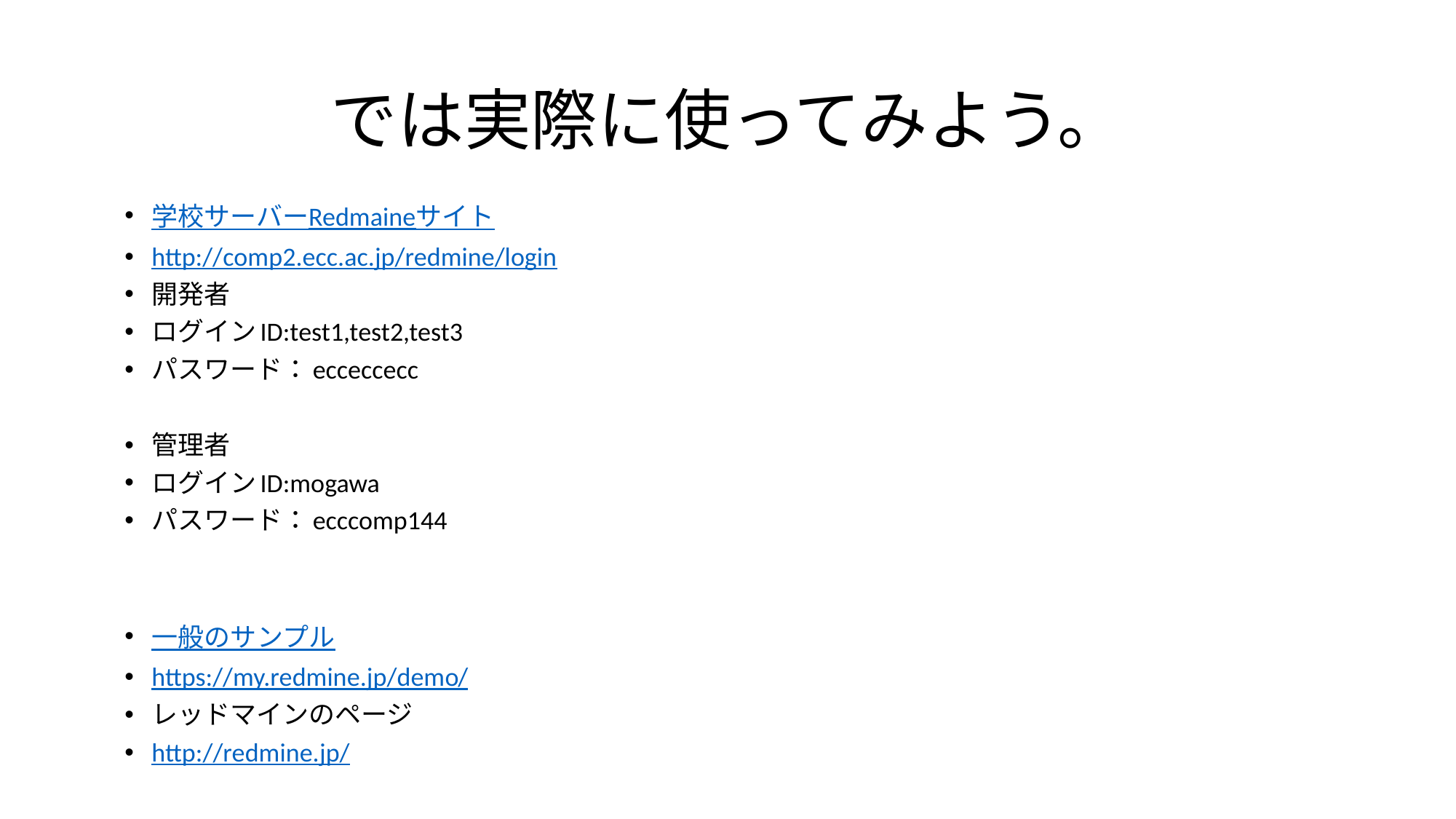

# では実際に使ってみよう。
学校サーバーRedmaineサイト
http://comp2.ecc.ac.jp/redmine/login
開発者
ログインID:test1,test2,test3
パスワード：ecceccecc

管理者
ログインID:mogawa
パスワード：ecccomp144

一般のサンプル
https://my.redmine.jp/demo/
レッドマインのページ
http://redmine.jp/